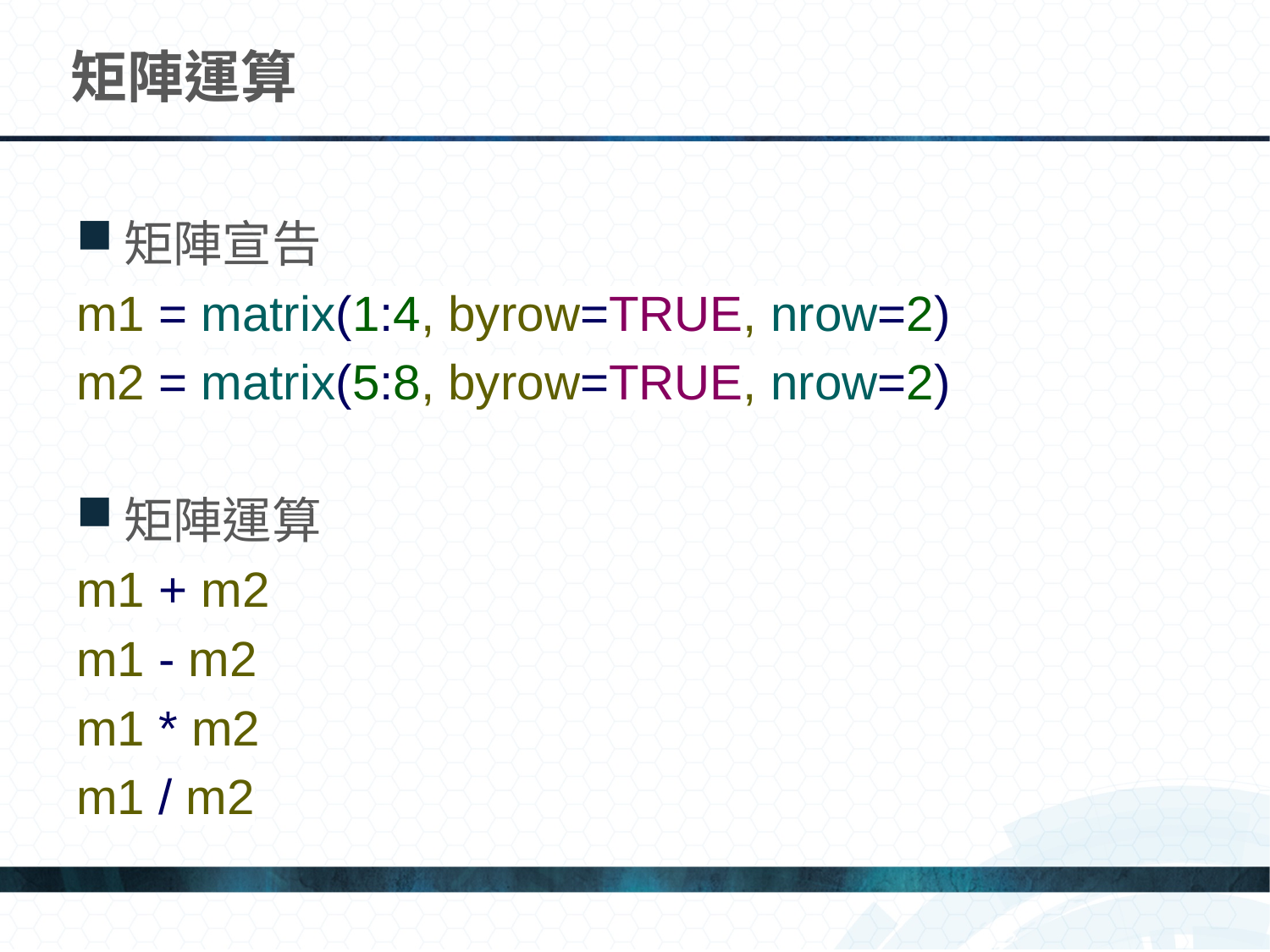

# 矩陣運算
矩陣宣告
m1 = matrix(1:4, byrow=TRUE, nrow=2)
m2 = matrix(5:8, byrow=TRUE, nrow=2)

矩陣運算
m1 + m2
m1 - m2
m1 * m2
m1 / m2